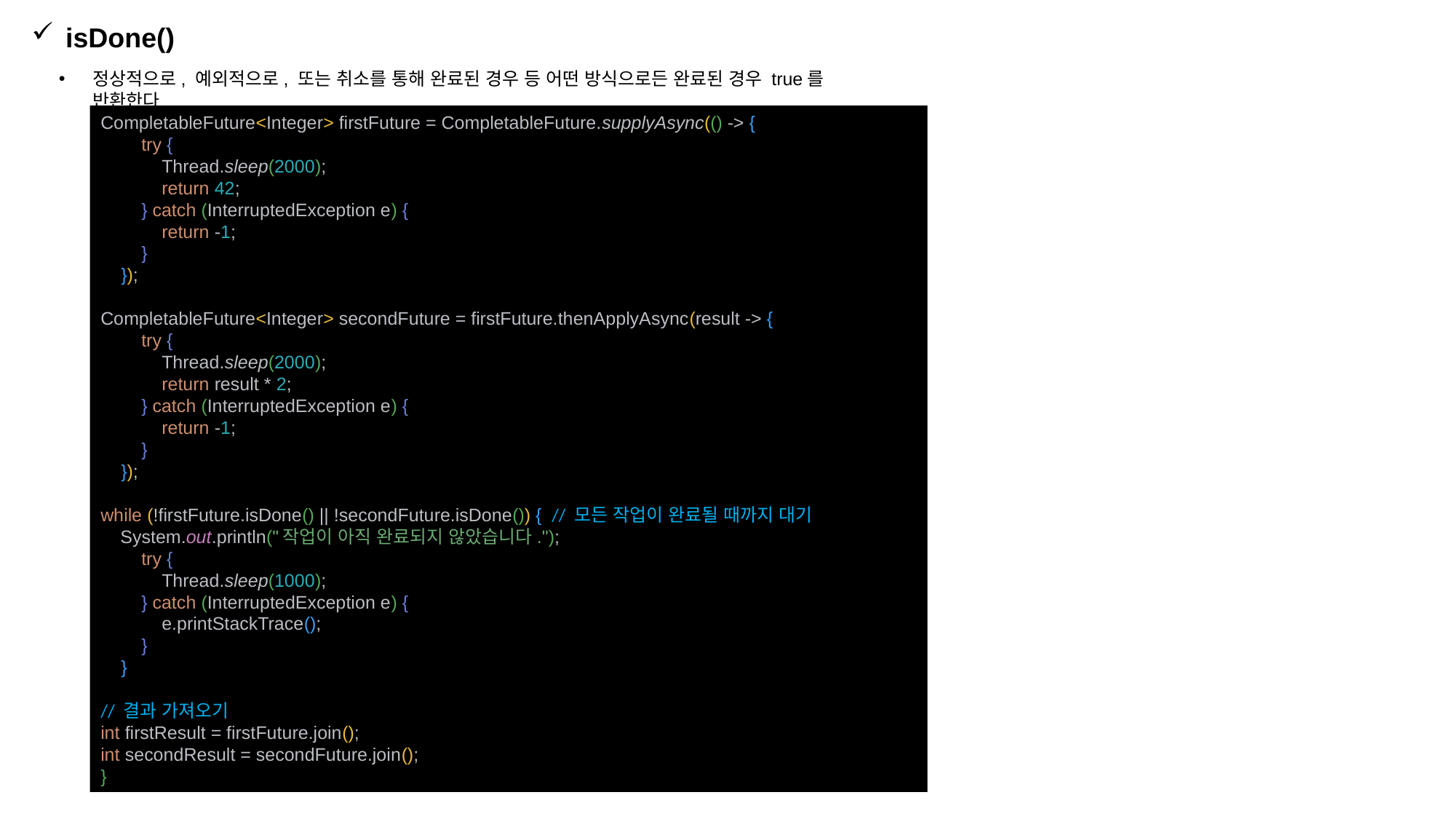

isDone()
정상적으로, 예외적으로, 또는 취소를 통해 완료된 경우 등 어떤 방식으로든 완료된 경우 true를 반환한다
CompletableFuture<Integer> firstFuture = CompletableFuture.supplyAsync(() -> {
        try {
            Thread.sleep(2000);
            return 42;
        } catch (InterruptedException e) {
            return -1;
        }
    });
CompletableFuture<Integer> secondFuture = firstFuture.thenApplyAsync(result -> {
        try {
            Thread.sleep(2000);
            return result * 2;
        } catch (InterruptedException e) {
            return -1;
        }
    });
while (!firstFuture.isDone() || !secondFuture.isDone()) {  // 모든 작업이 완료될 때까지 대기
   System.out.println("작업이 아직 완료되지 않았습니다.");
        try {
            Thread.sleep(1000);
        } catch (InterruptedException e) {
            e.printStackTrace();
        }
    }

// 결과 가져오기
int firstResult = firstFuture.join();
int secondResult = secondFuture.join();
}